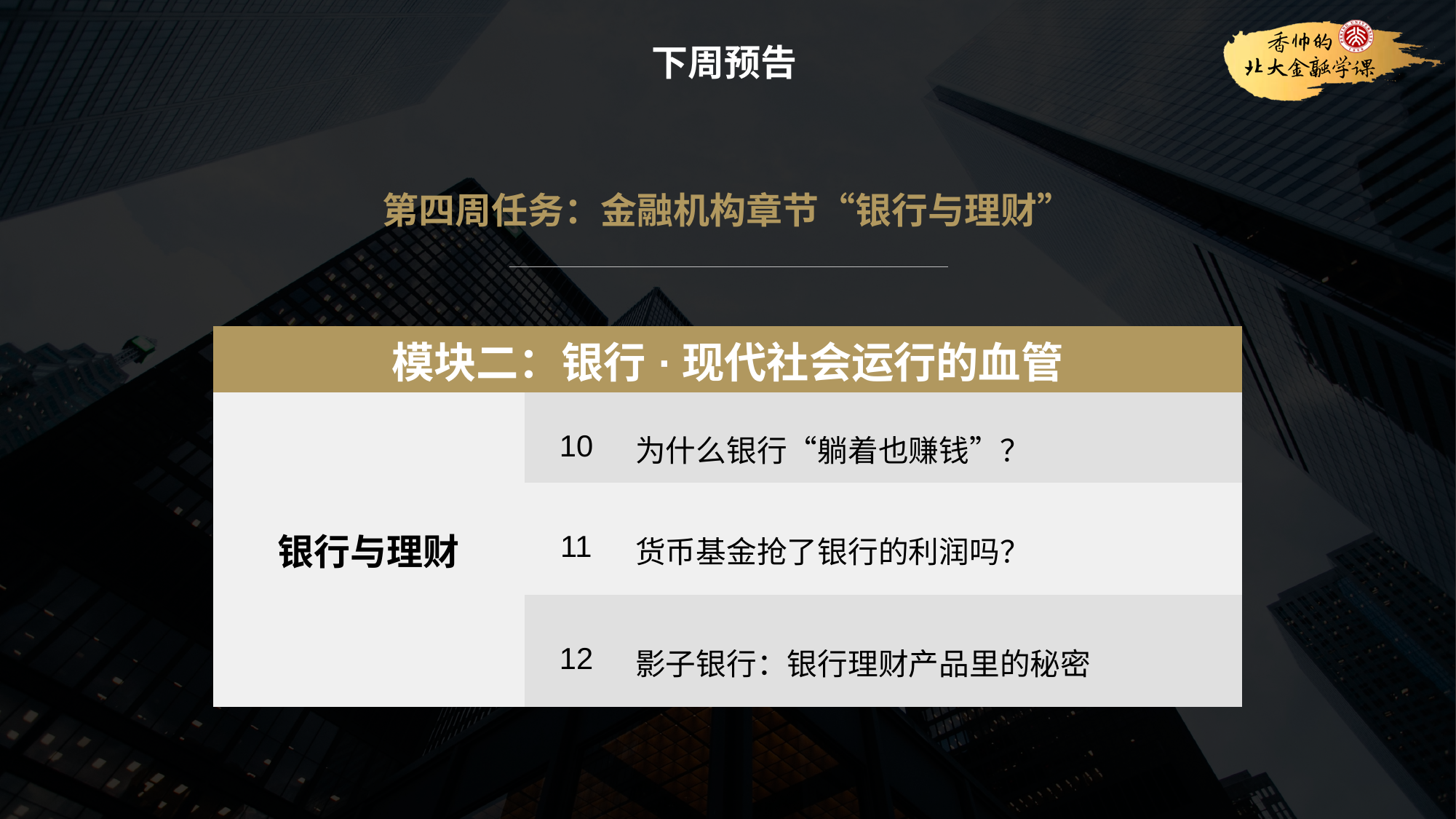

下周预告
第四周任务：金融机构章节“银行与理财”

| 模块二：银行·现代社会运行的血管 |  |  |
| --- | --- | --- |
| 银行与理财 | 10 | 为什么银行“躺着也赚钱”？ |
|  | 11 | 货币基金抢了银行的利润吗？ |
|  | 12 | 影子银行：银行理财产品里的秘密 |